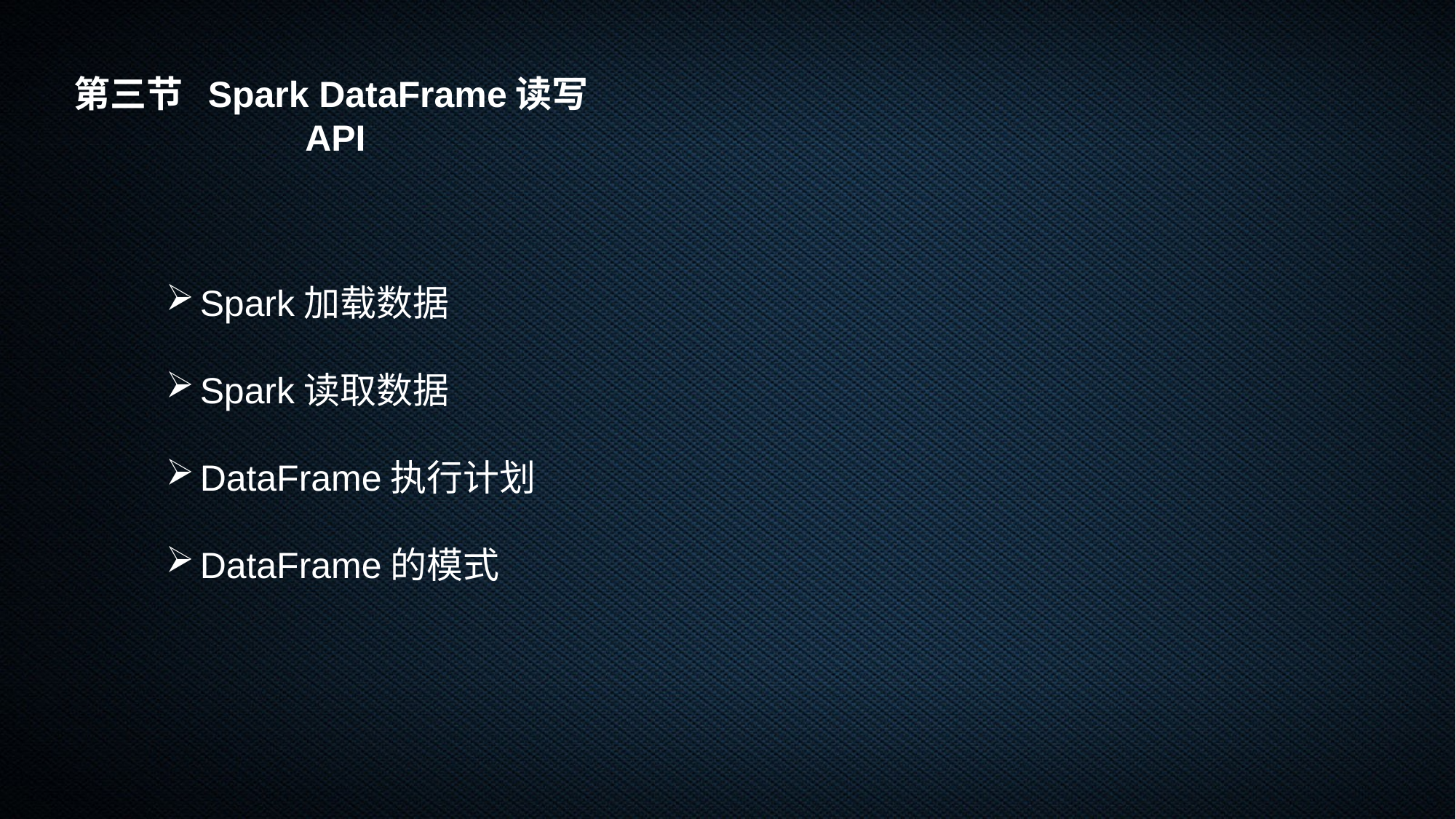

第三节  Spark DataFrame读写API
Spark加载数据

Spark读取数据

DataFrame执行计划

DataFrame的模式